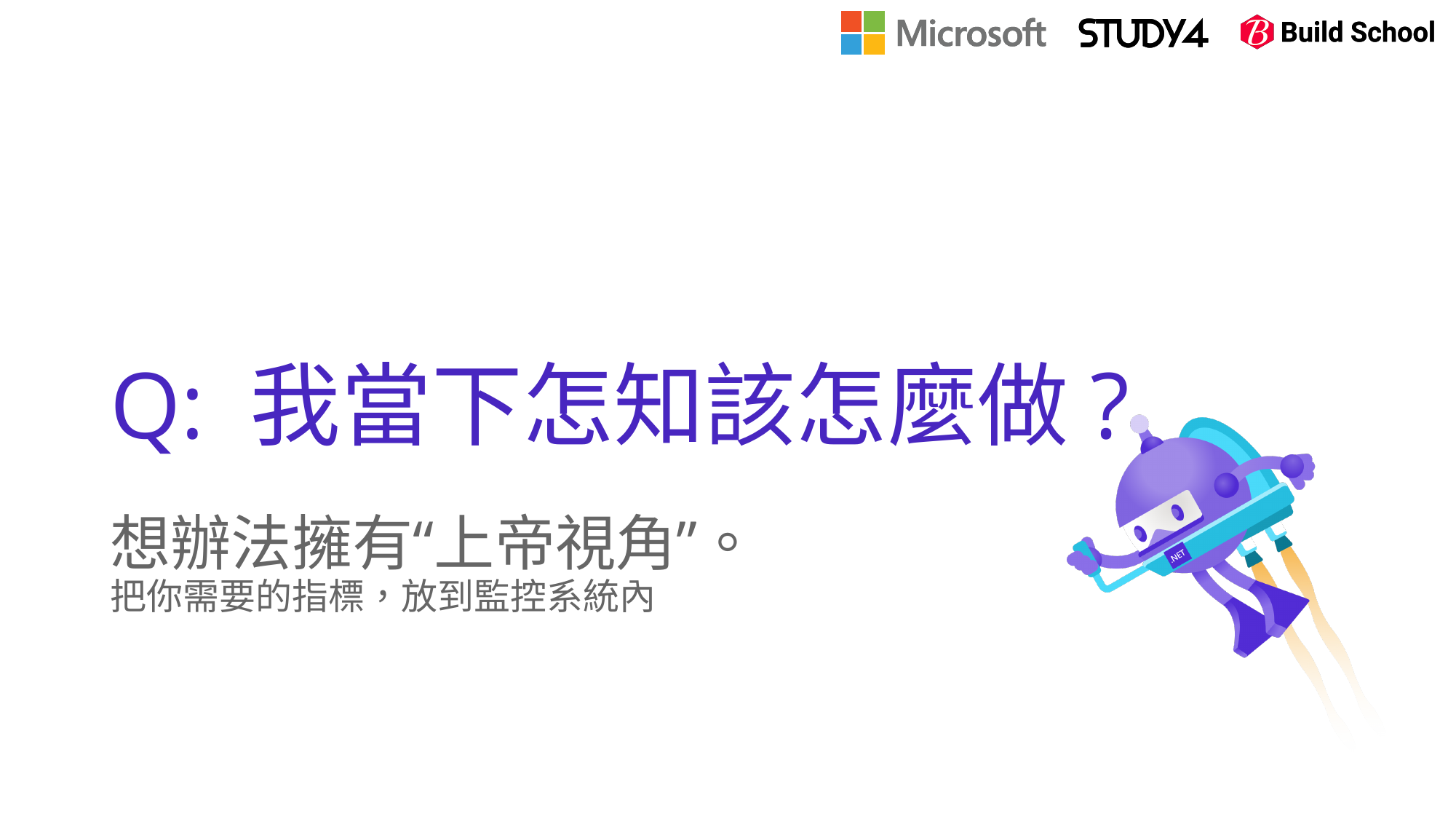

# Q: 我當下怎知該怎麼做?

想辦法擁有“上帝視角”。
把你需要的指標，放到監控系統內